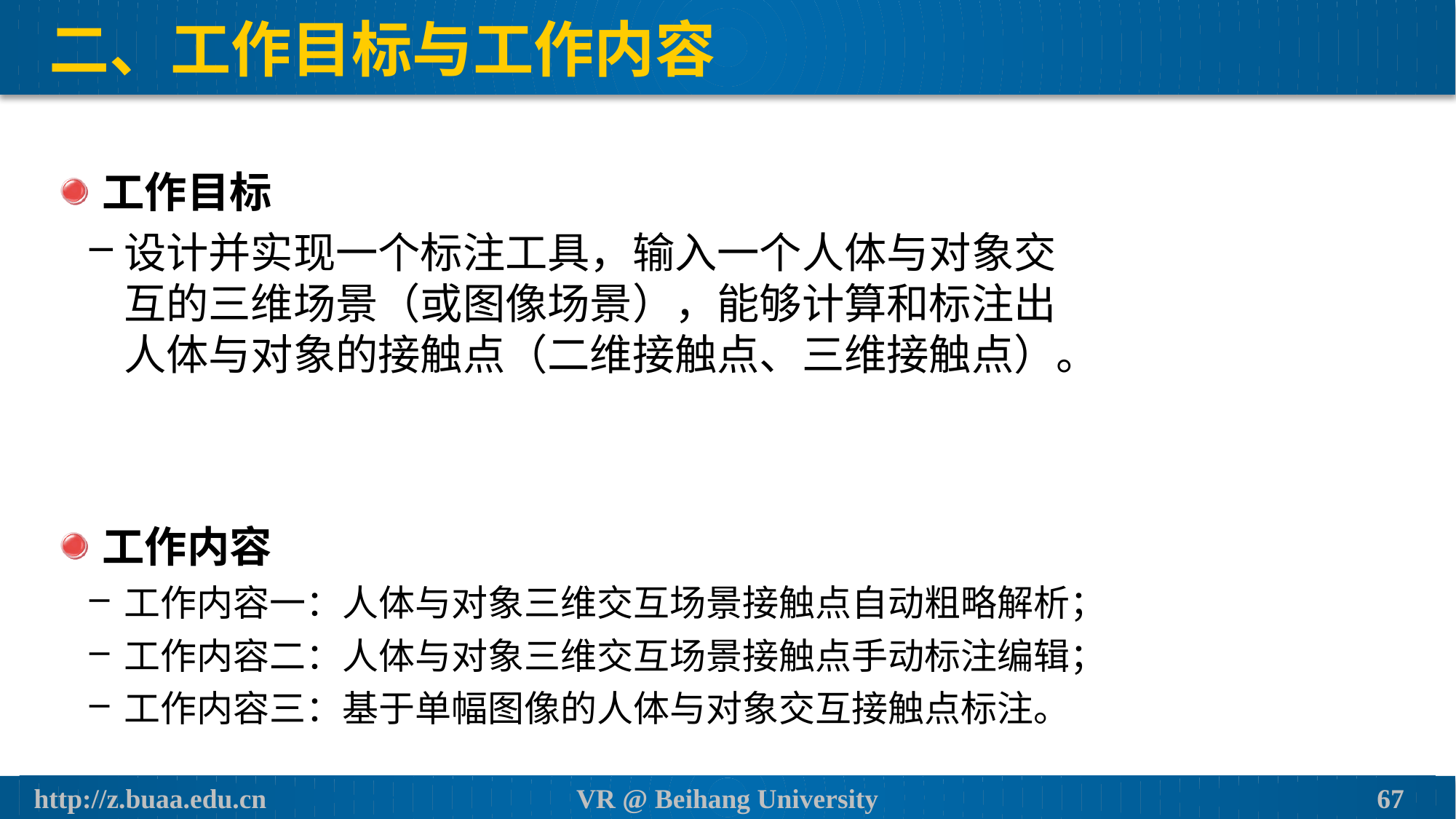

# 二、工作目标与工作内容
工作目标
设计并实现一个标注工具，输入一个人体与对象交互的三维场景（或图像场景），能够计算和标注出人体与对象的接触点（二维接触点、三维接触点）。

工作内容
工作内容一：人体与对象三维交互场景接触点自动粗略解析；
工作内容二：人体与对象三维交互场景接触点手动标注编辑；
工作内容三：基于单幅图像的人体与对象交互接触点标注。